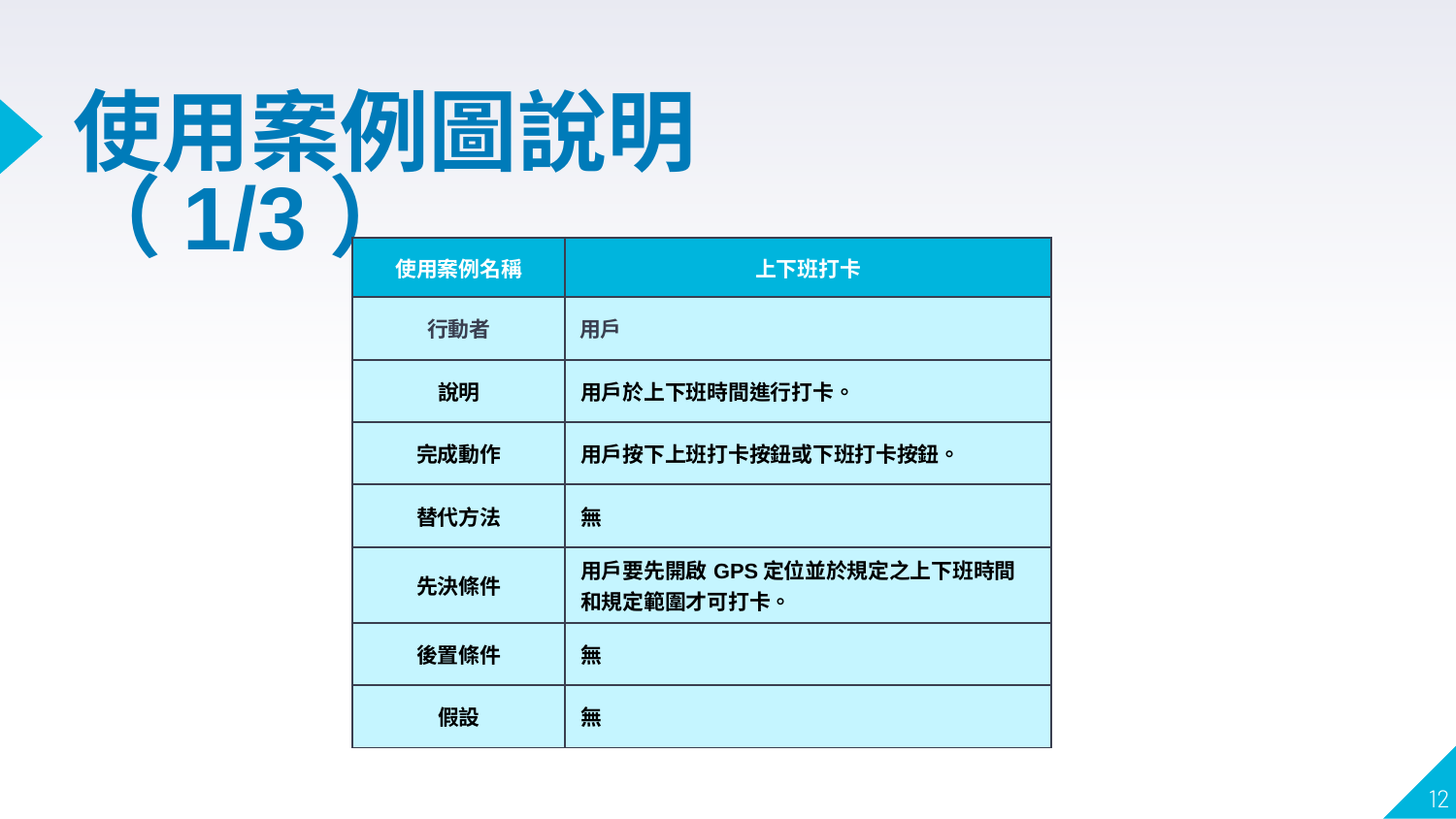

# 使用案例圖說明（1/3）
| 使用案例名稱 | 上下班打卡 |
| --- | --- |
| 行動者 | 用戶 |
| 說明 | 用戶於上下班時間進行打卡。 |
| 完成動作 | 用戶按下上班打卡按鈕或下班打卡按鈕。 |
| 替代方法 | 無 |
| 先決條件 | 用戶要先開啟GPS定位並於規定之上下班時間和規定範圍才可打卡。 |
| 後置條件 | 無 |
| 假設 | 無 |
12